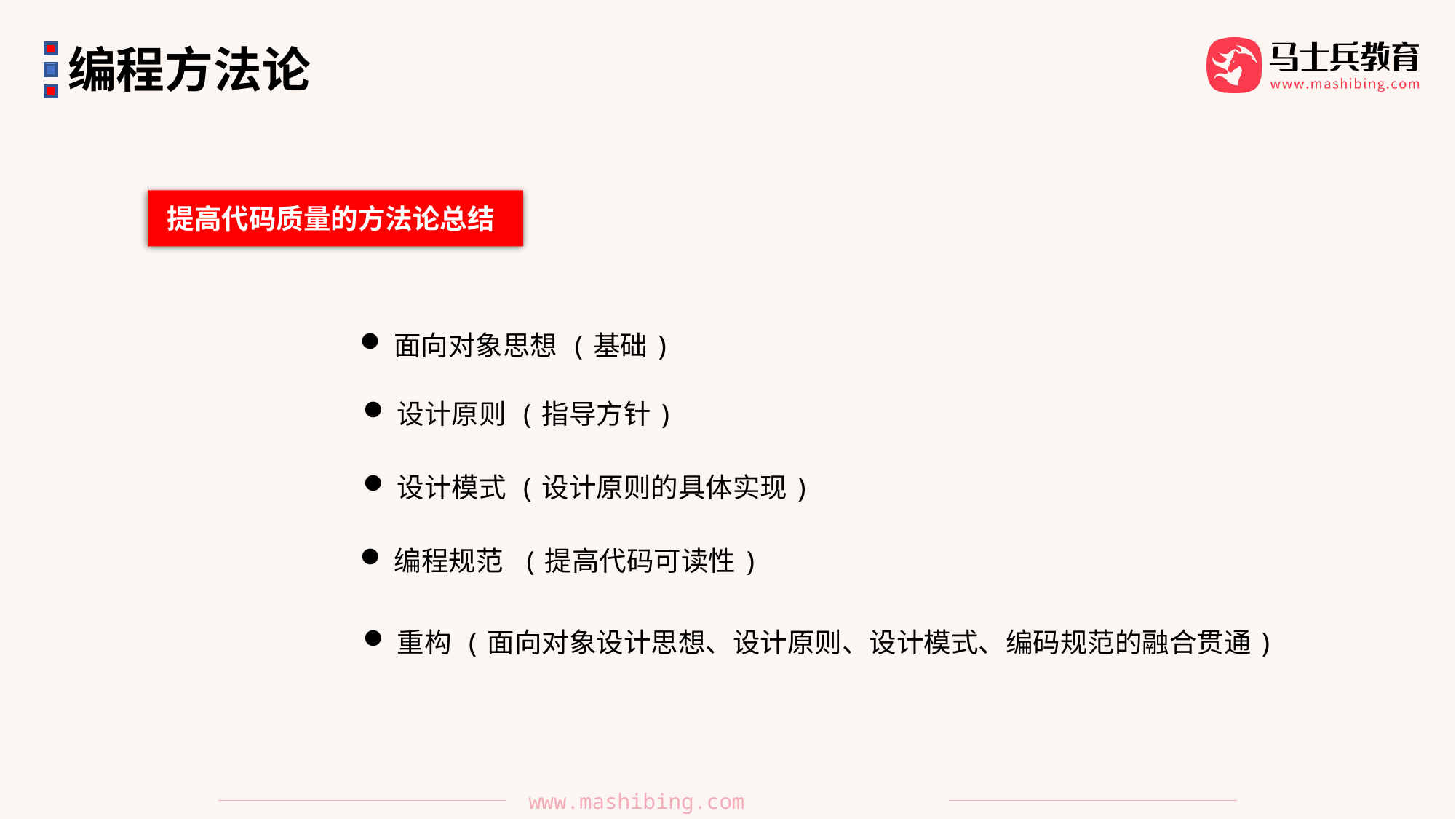

编程方法论

提高代码质量的方法论总结
面向对象思想 (基础)
设计原则 (指导方针)
设计模式 (设计原则的具体实现)
编程规范  (提高代码可读性)
重构 (面向对象设计思想、设计原则、设计模式、编码规范的融合贯通)